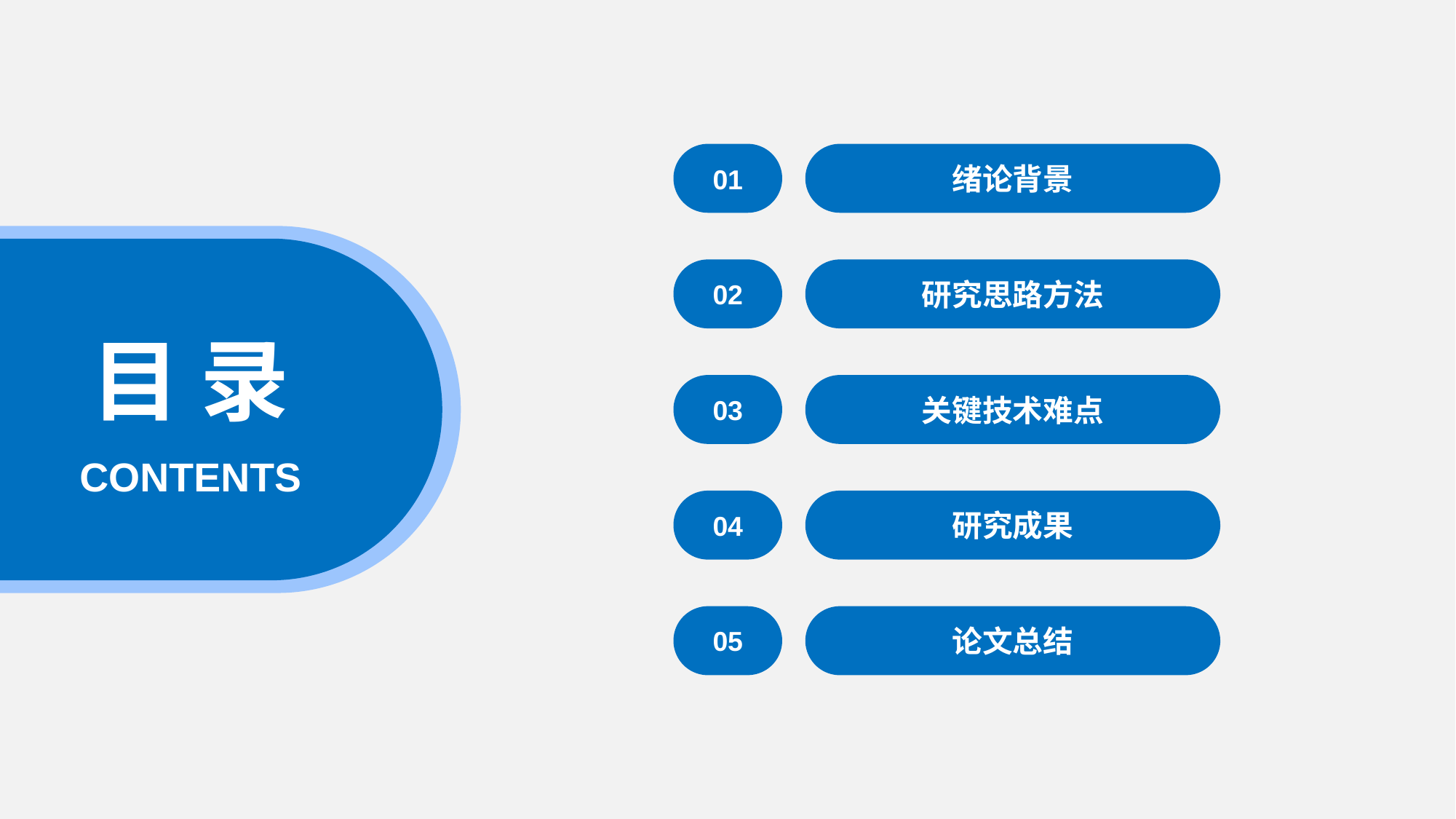

01
绪论背景

02
研究思路方法
目 录
03
关键技术难点
CONTENTS
04
研究成果
05
论文总结